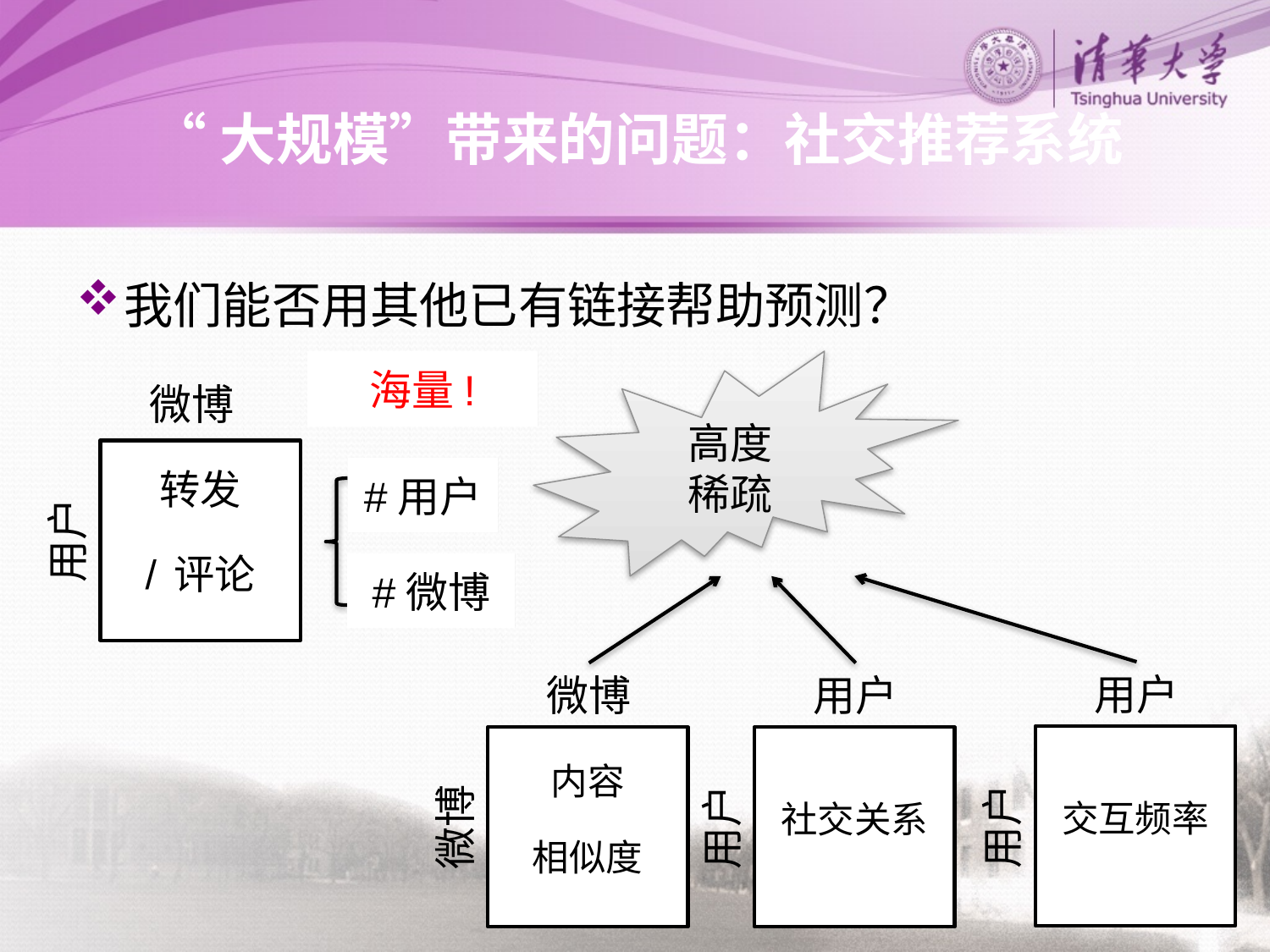

# “大规模”带来的问题：社交推荐系统
我们能否用其他已有链接帮助预测？
海量!
高度
稀疏
微博
转发
/评论
#用户

用户
#微博
用户
微博
用户
交互频率
内容
相似度
社交关系
用户
微博
用户